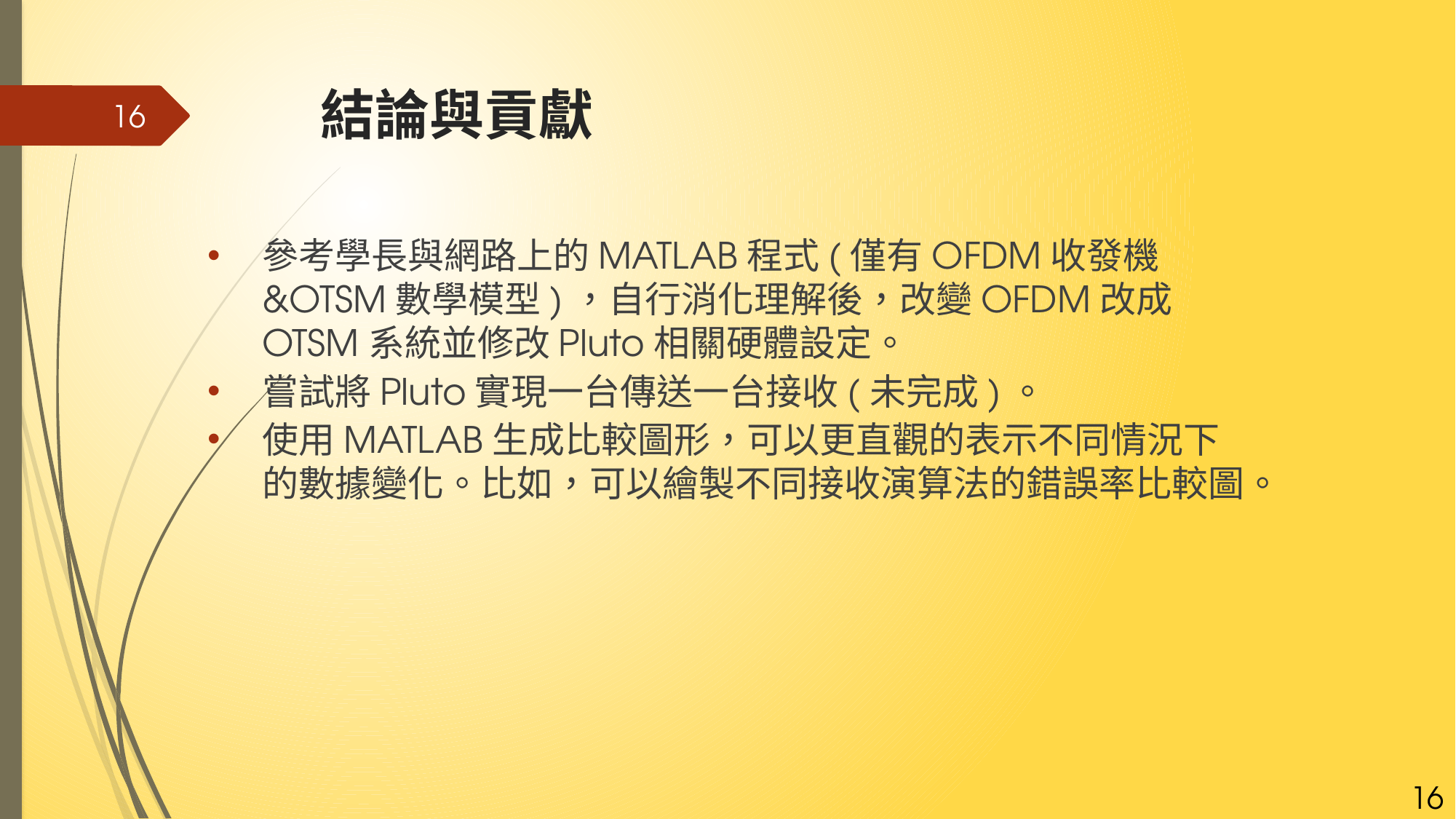

# 結論與貢獻
16
參考學長與網路上的MATLAB程式(僅有OFDM收發機&OTSM數學模型)，自行消化理解後，改變OFDM改成OTSM系統並修改Pluto相關硬體設定。
嘗試將Pluto實現一台傳送一台接收(未完成)。
使用MATLAB生成比較圖形，可以更直觀的表示不同情況下的數據變化。比如，可以繪製不同接收演算法的錯誤率比較圖。

16